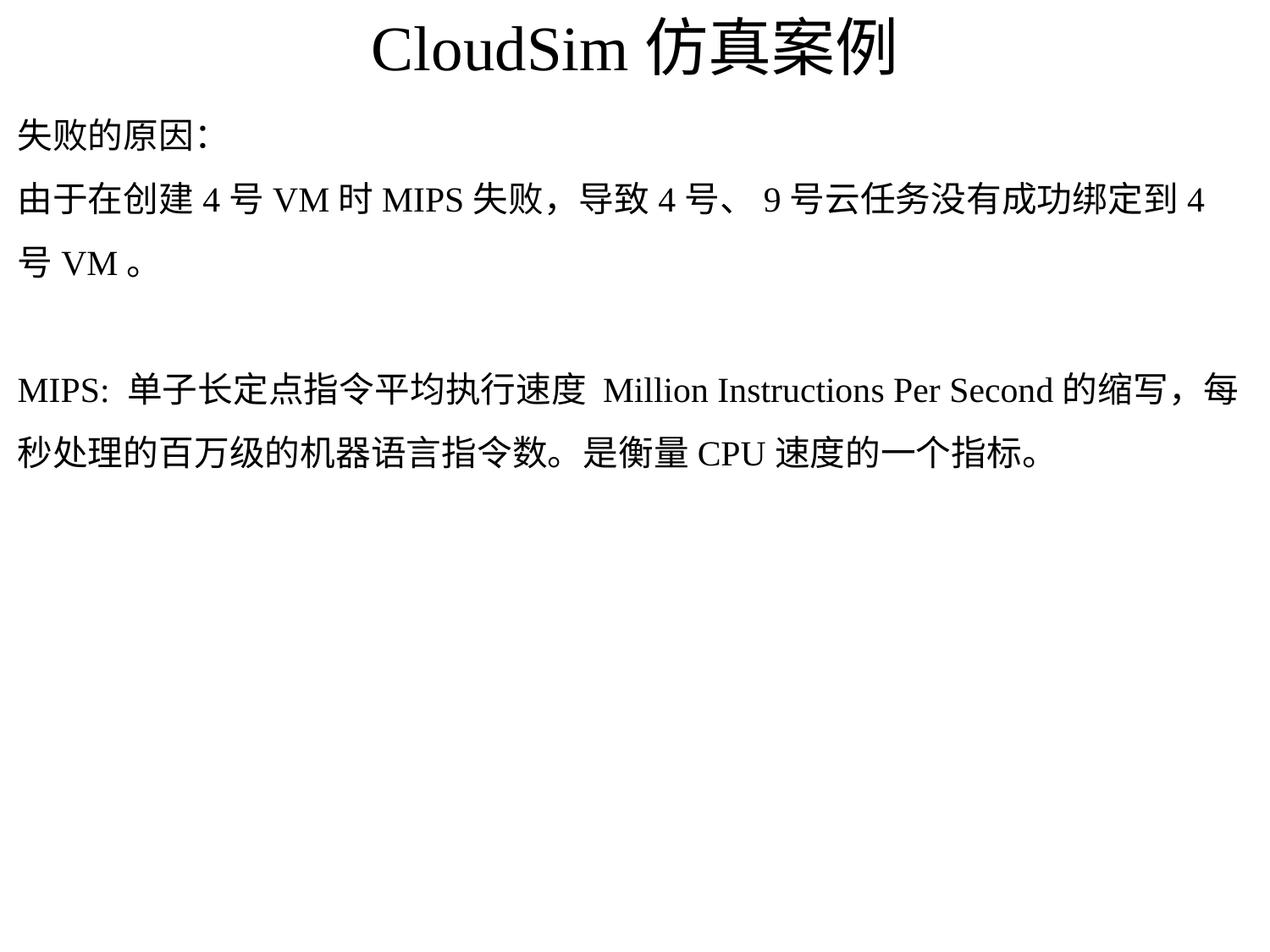

# CloudSim仿真案例
失败的原因：
由于在创建4号VM时MIPS失败，导致4号、9号云任务没有成功绑定到4号VM。

MIPS: 单子长定点指令平均执行速度 Million Instructions Per Second的缩写，每秒处理的百万级的机器语言指令数。是衡量CPU速度的一个指标。